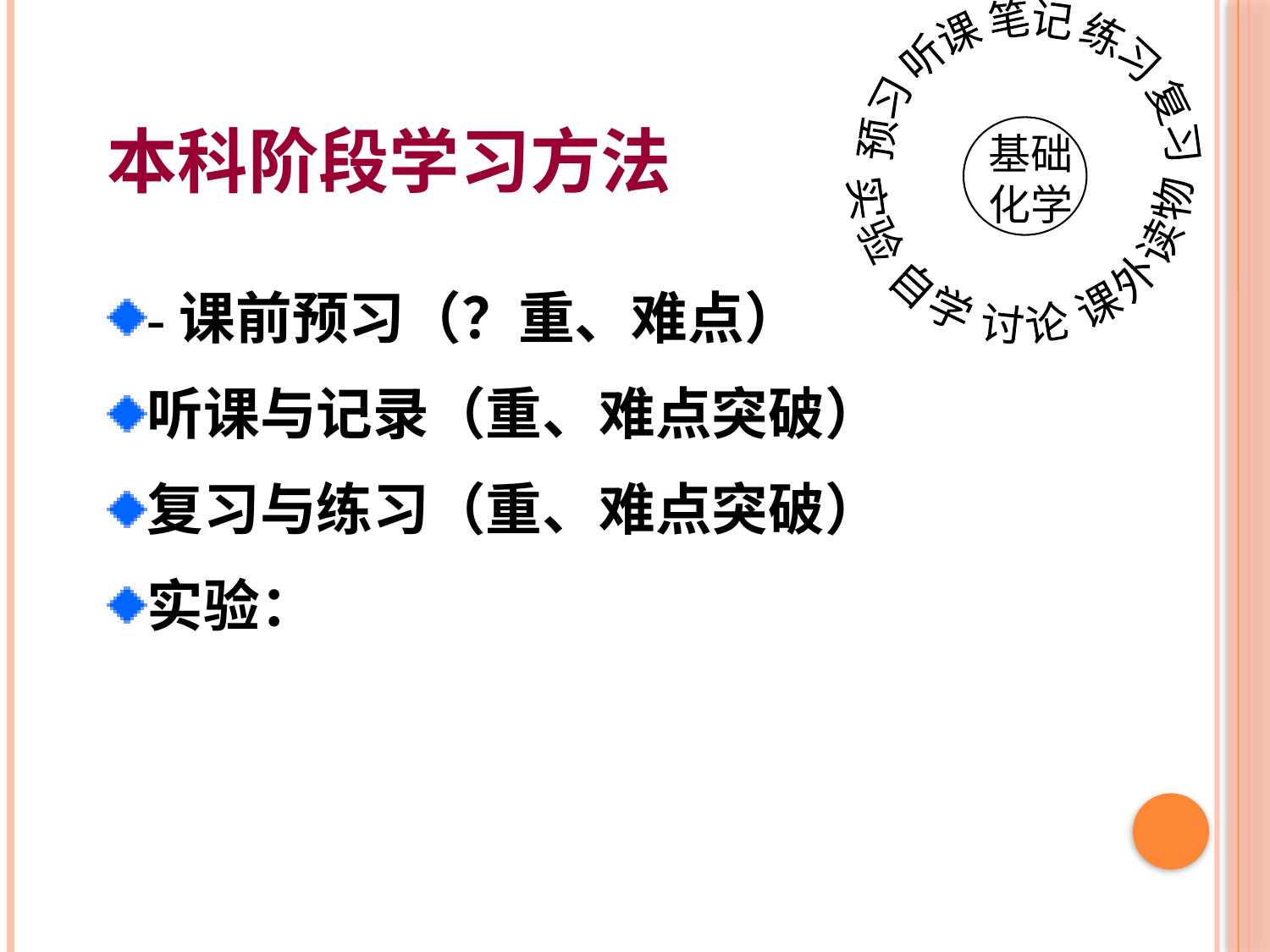

预习 听课 笔记 练习 复习
实验 自学 讨论 课外读物

基础化学
# 本科阶段学习方法
-课前预习（？重、难点）
听课与记录（重、难点突破）
复习与练习（重、难点突破）
实验：